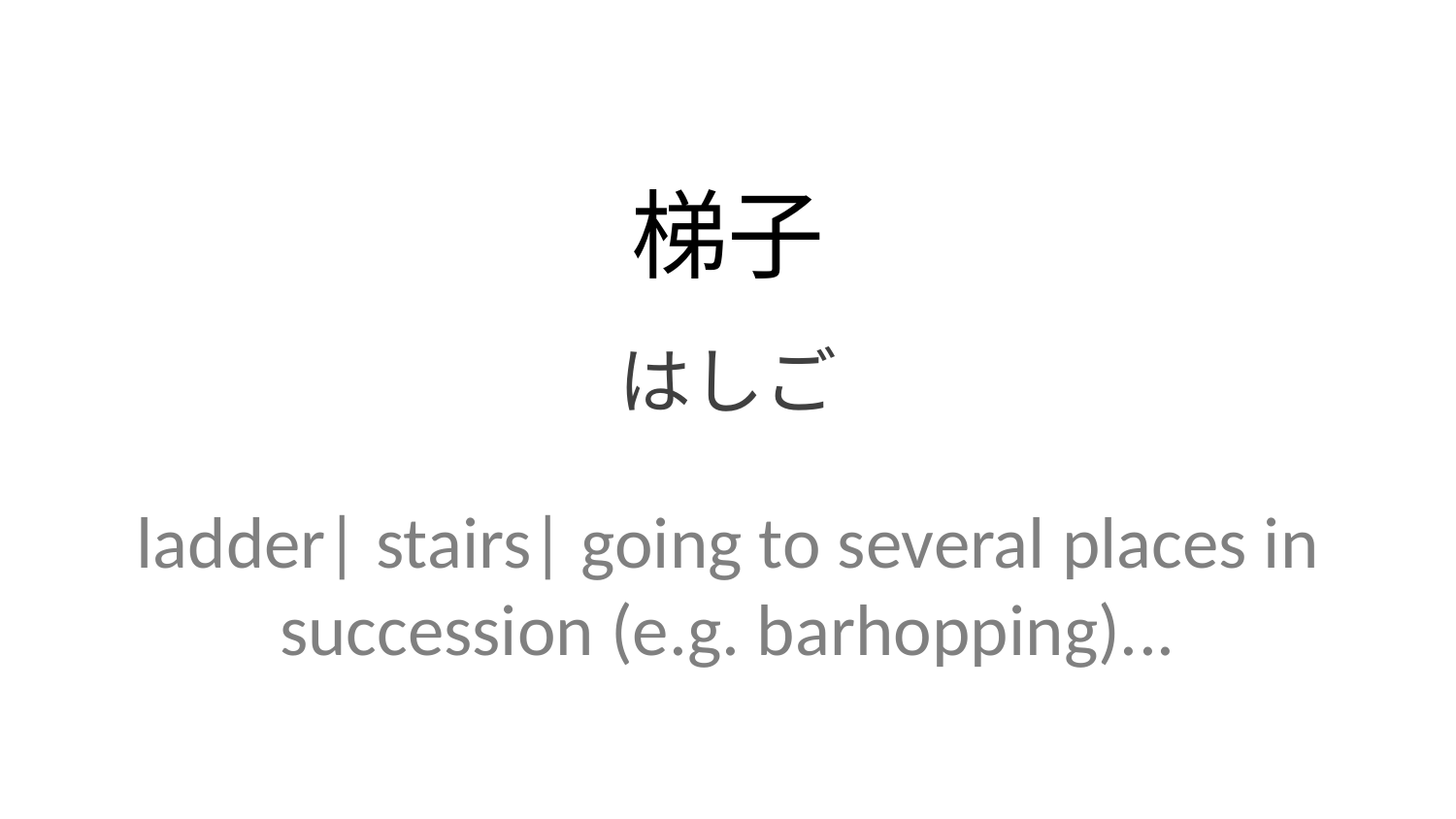

梯子

はしご
ladder| stairs| going to several places in succession (e.g. barhopping)...